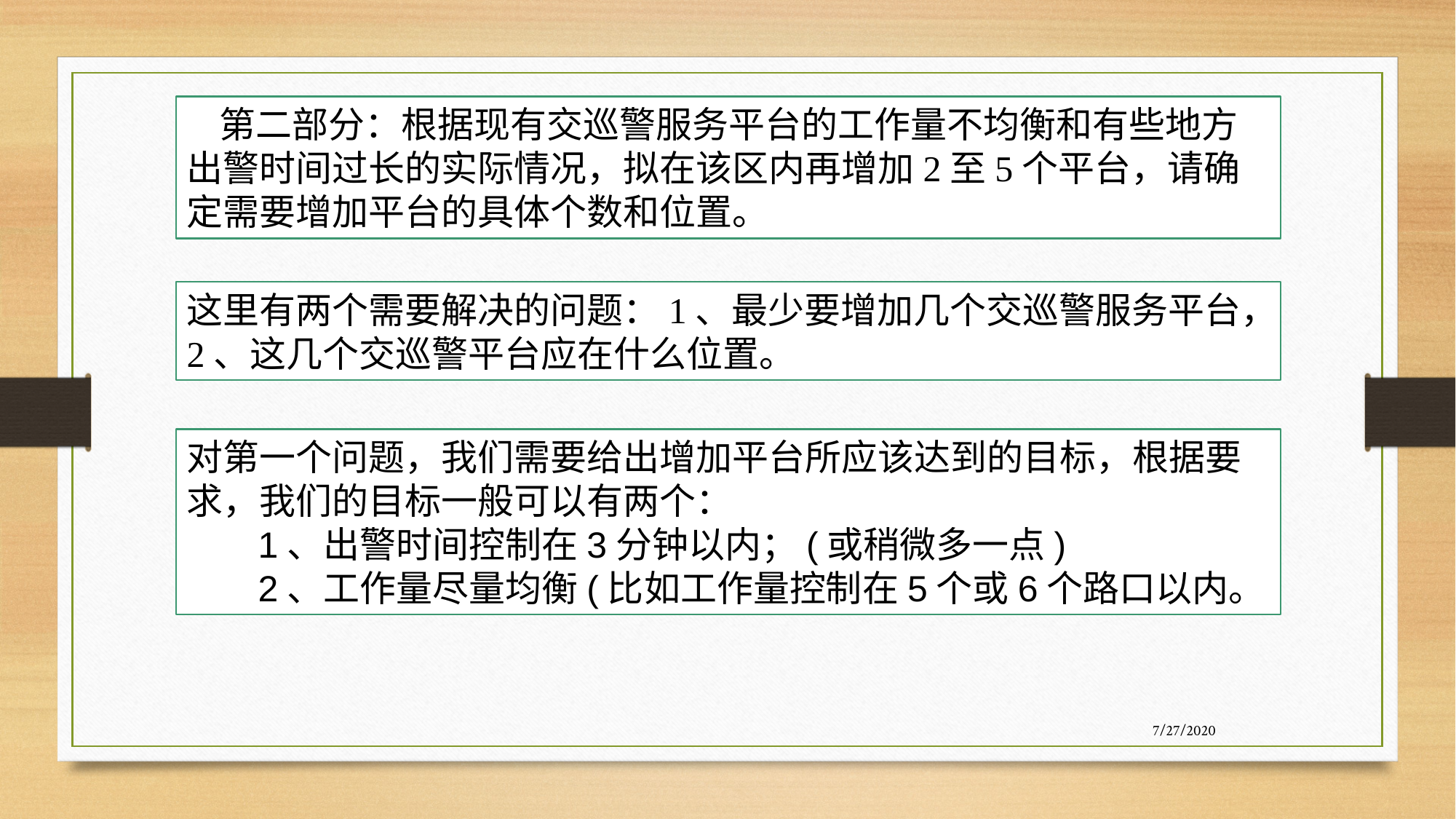

第二部分：根据现有交巡警服务平台的工作量不均衡和有些地方出警时间过长的实际情况，拟在该区内再增加2至5个平台，请确定需要增加平台的具体个数和位置。
这里有两个需要解决的问题：1、最少要增加几个交巡警服务平台，2、这几个交巡警平台应在什么位置。
对第一个问题，我们需要给出增加平台所应该达到的目标，根据要求，我们的目标一般可以有两个：
       1、出警时间控制在3分钟以内；(或稍微多一点)
       2、工作量尽量均衡(比如工作量控制在5个或6个路口以内。

7/27/2020